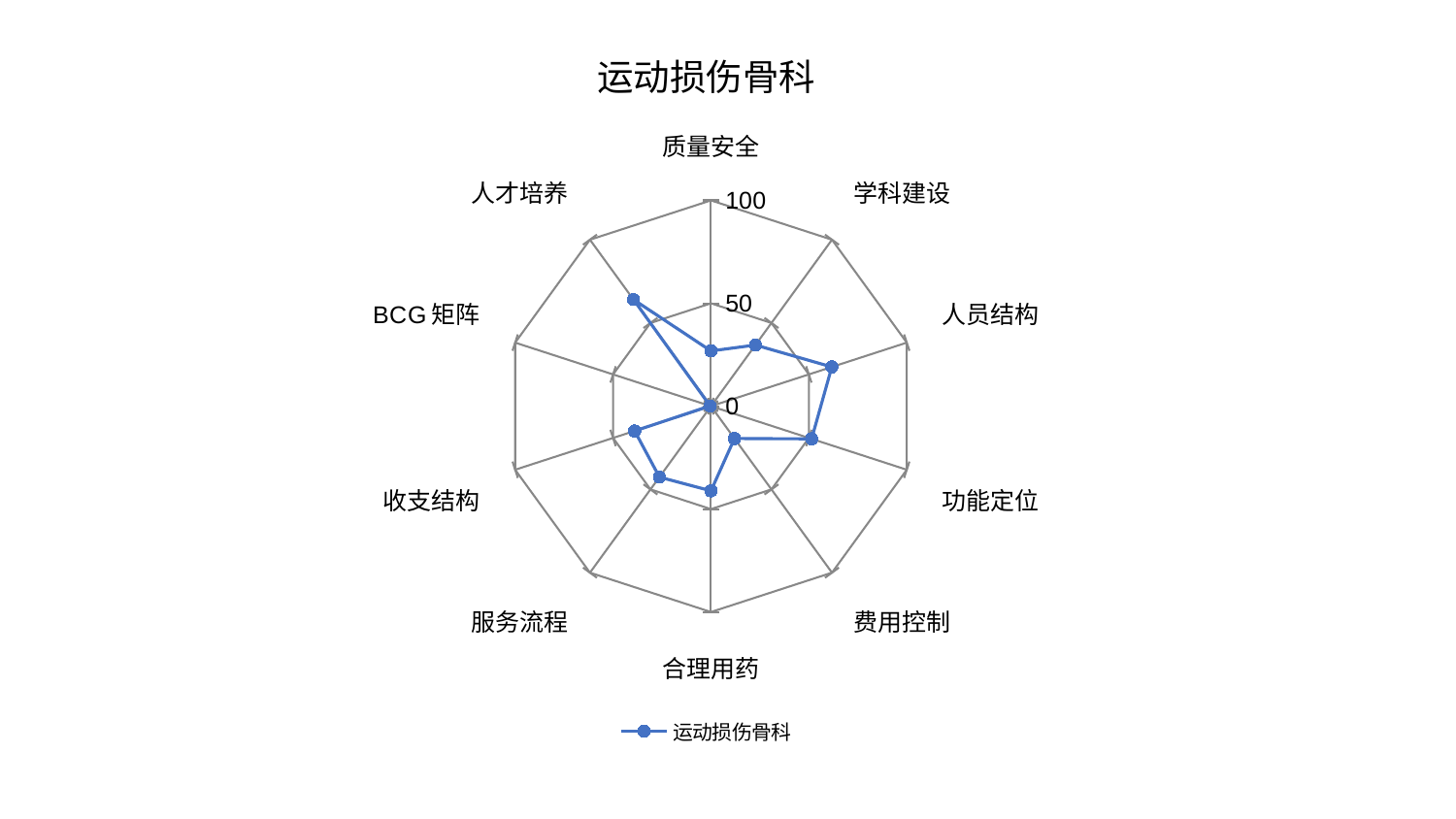

### Chart: 运动损伤骨科

| Category | 运动损伤骨科 |
|---|---|
| 质量安全 | 26.84320205074123 |
| 学科建设 | 36.747697377440936 |
| 人员结构 | 61.73069176303306 |
| 功能定位 | 51.40504319491733 |
| 费用控制 | 19.435782743508373 |
| 合理用药 | 41.13316181540863 |
| 服务流程 | 42.62025986730019 |
| 收支结构 | 38.978751553692746 |
| BCG矩阵 | 0.43778729551376305 |
| 人才培养 | 64.07085787981741 |
151